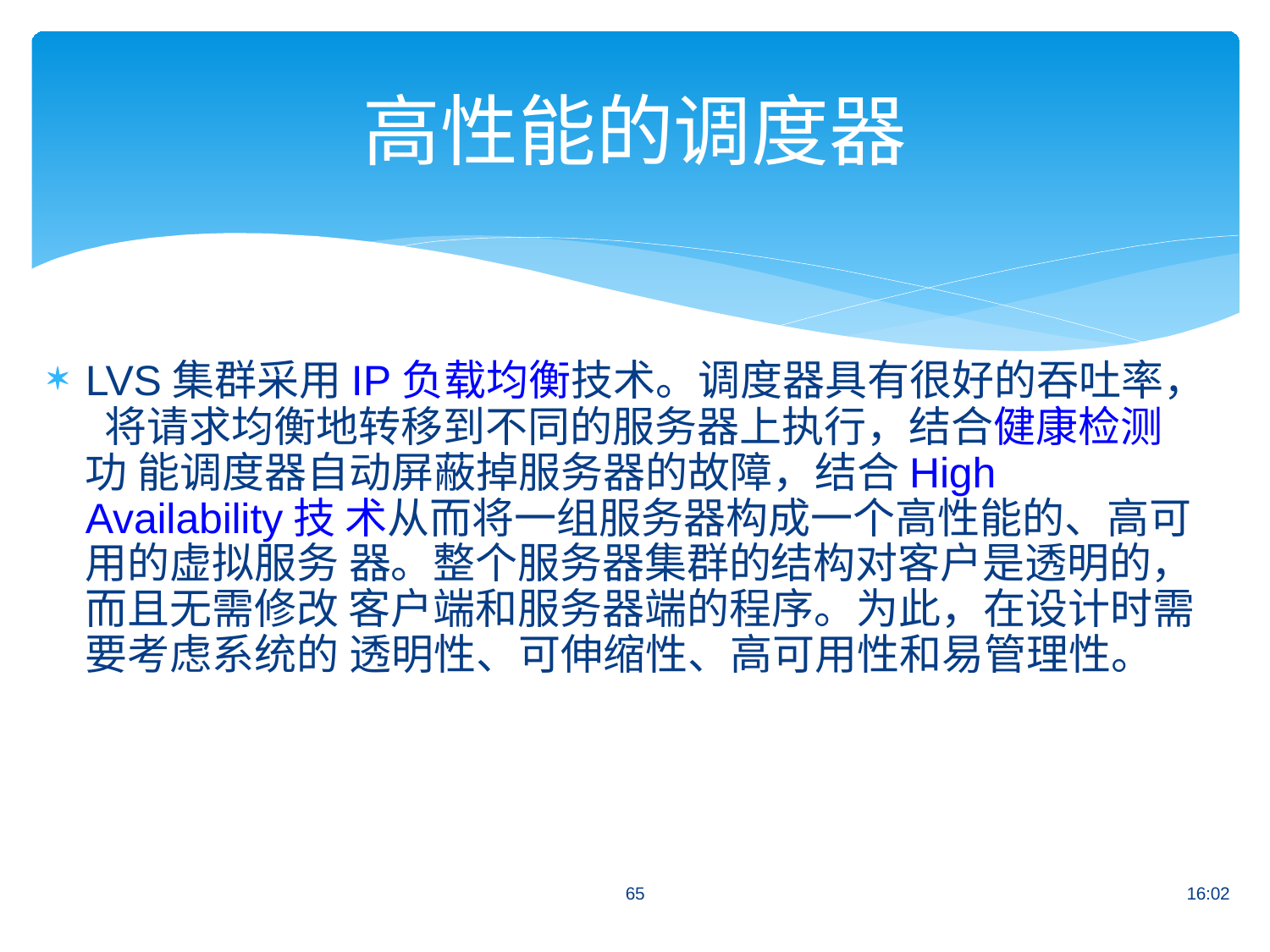

# 高性能的调度器

LVS集群采用IP负载均衡技术。调度器具有很好的吞吐率，  将请求均衡地转移到不同的服务器上执行，结合健康检测功 能调度器自动屏蔽掉服务器的故障，结合High Availability技 术从而将一组服务器构成一个高性能的、高可用的虚拟服务 器。整个服务器集群的结构对客户是透明的，而且无需修改 客户端和服务器端的程序。为此，在设计时需要考虑系统的 透明性、可伸缩性、高可用性和易管理性。
65
16:02